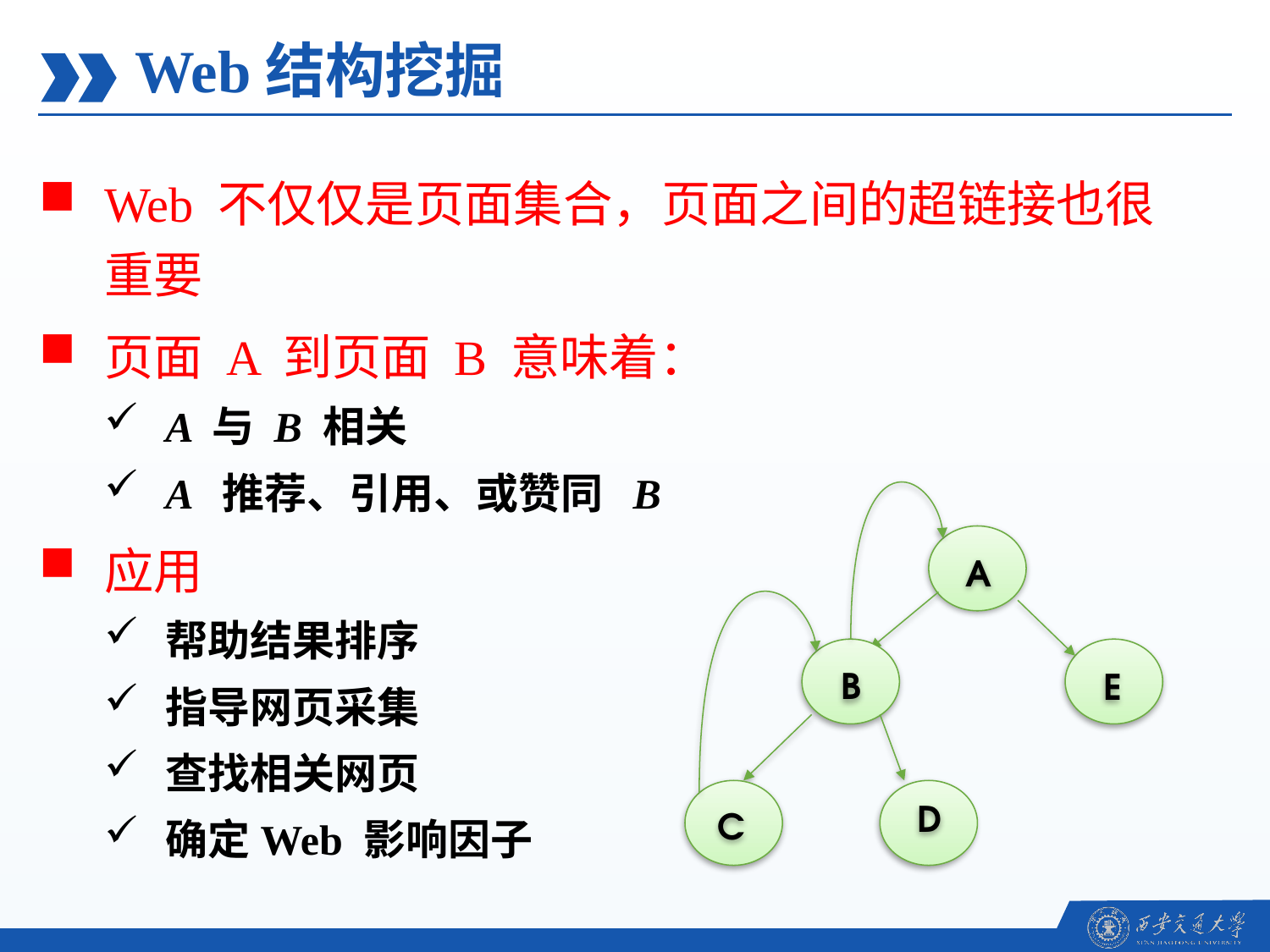

Web结构挖掘
Web 不仅仅是页面集合，页面之间的超链接也很重要
页面 A 到页面 B 意味着：
A 与 B 相关
A  推荐、引用、或赞同  B
应用
帮助结果排序
指导网页采集
查找相关网页
确定Web 影响因子

A

B
E

D
C